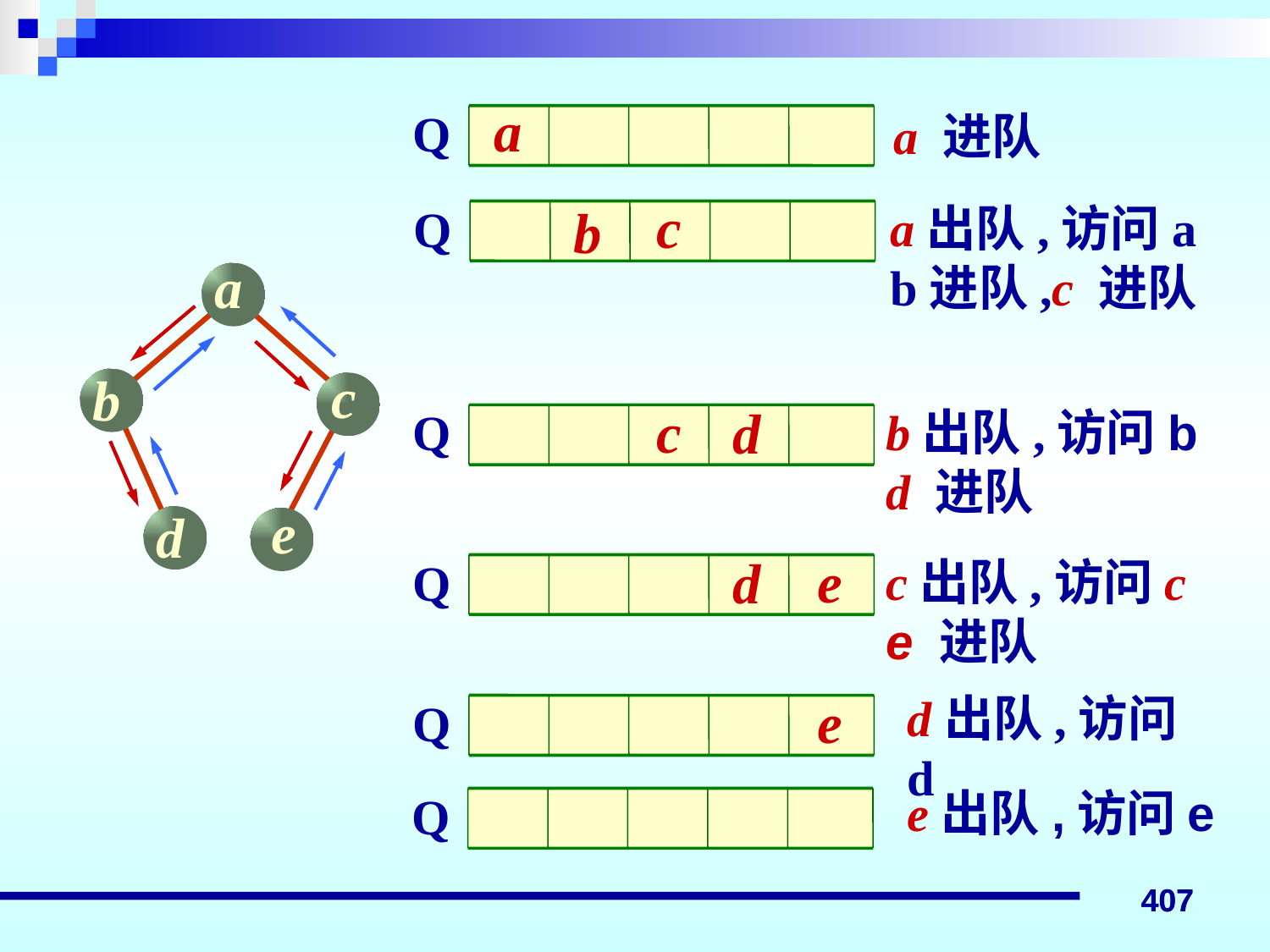

a
Q

a 进队
c
a出队,访问a
b进队,c 进队
b
Q

a

c
b

e
d

c
d
b出队,访问b
d 进队
Q

e
d
c出队,访问c
e 进队
Q

e
d出队,访问d
Q

e出队,访问e
Q

407
407